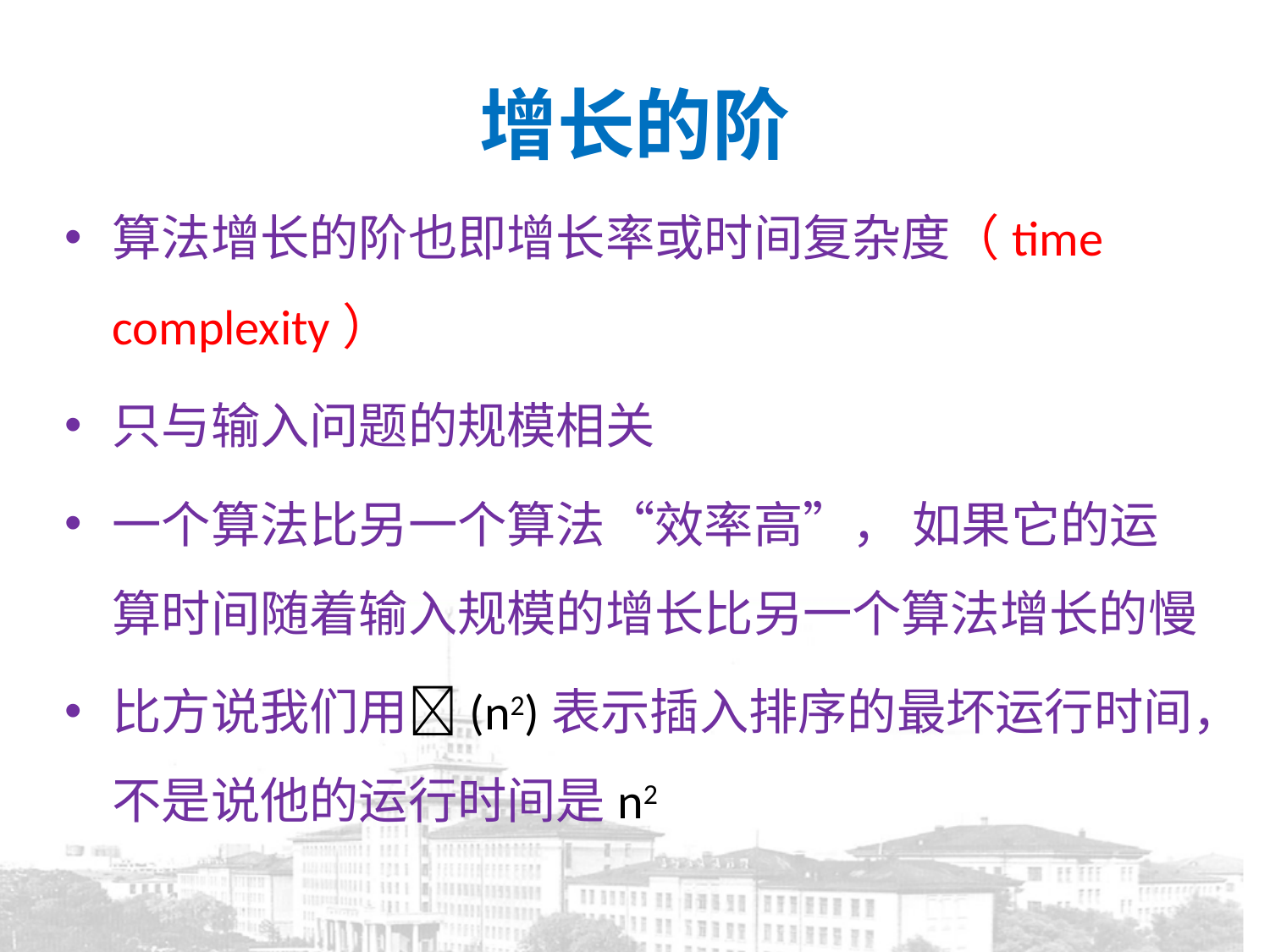

# 增长的阶
算法增长的阶也即增长率或时间复杂度（time complexity）
只与输入问题的规模相关
一个算法比另一个算法“效率高”， 如果它的运算时间随着输入规模的增长比另一个算法增长的慢
比方说我们用Θ(n2)表示插入排序的最坏运行时间，不是说他的运行时间是n2

5